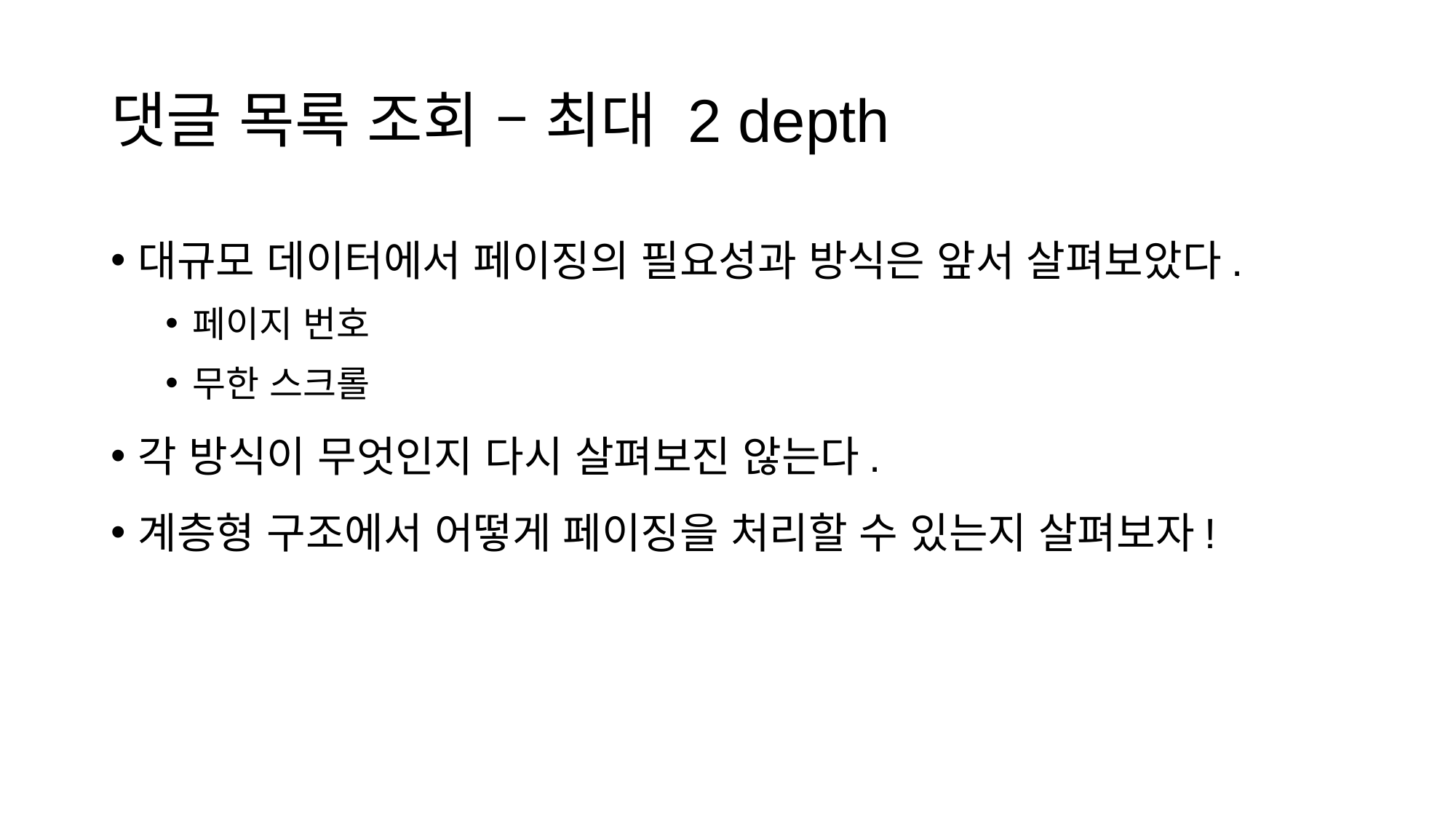

# 댓글 목록 조회 – 최대 2 depth
대규모 데이터에서 페이징의 필요성과 방식은 앞서 살펴보았다.
페이지 번호
무한 스크롤
각 방식이 무엇인지 다시 살펴보진 않는다.
계층형 구조에서 어떻게 페이징을 처리할 수 있는지 살펴보자!